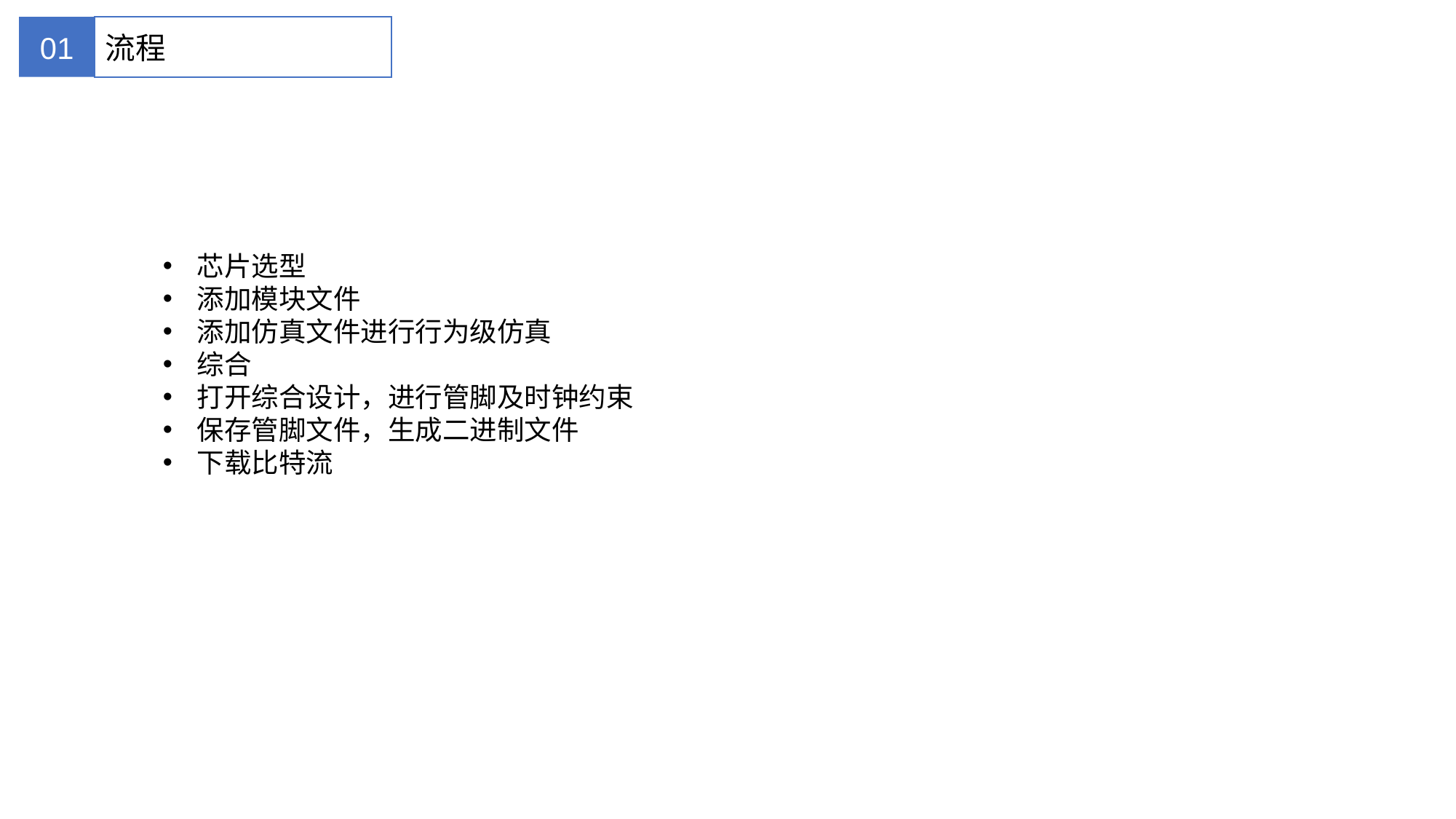

01

流程
芯片选型
添加模块文件
添加仿真文件进行行为级仿真
综合
打开综合设计，进行管脚及时钟约束
保存管脚文件，生成二进制文件
下载比特流

BUSNIESS REPORT